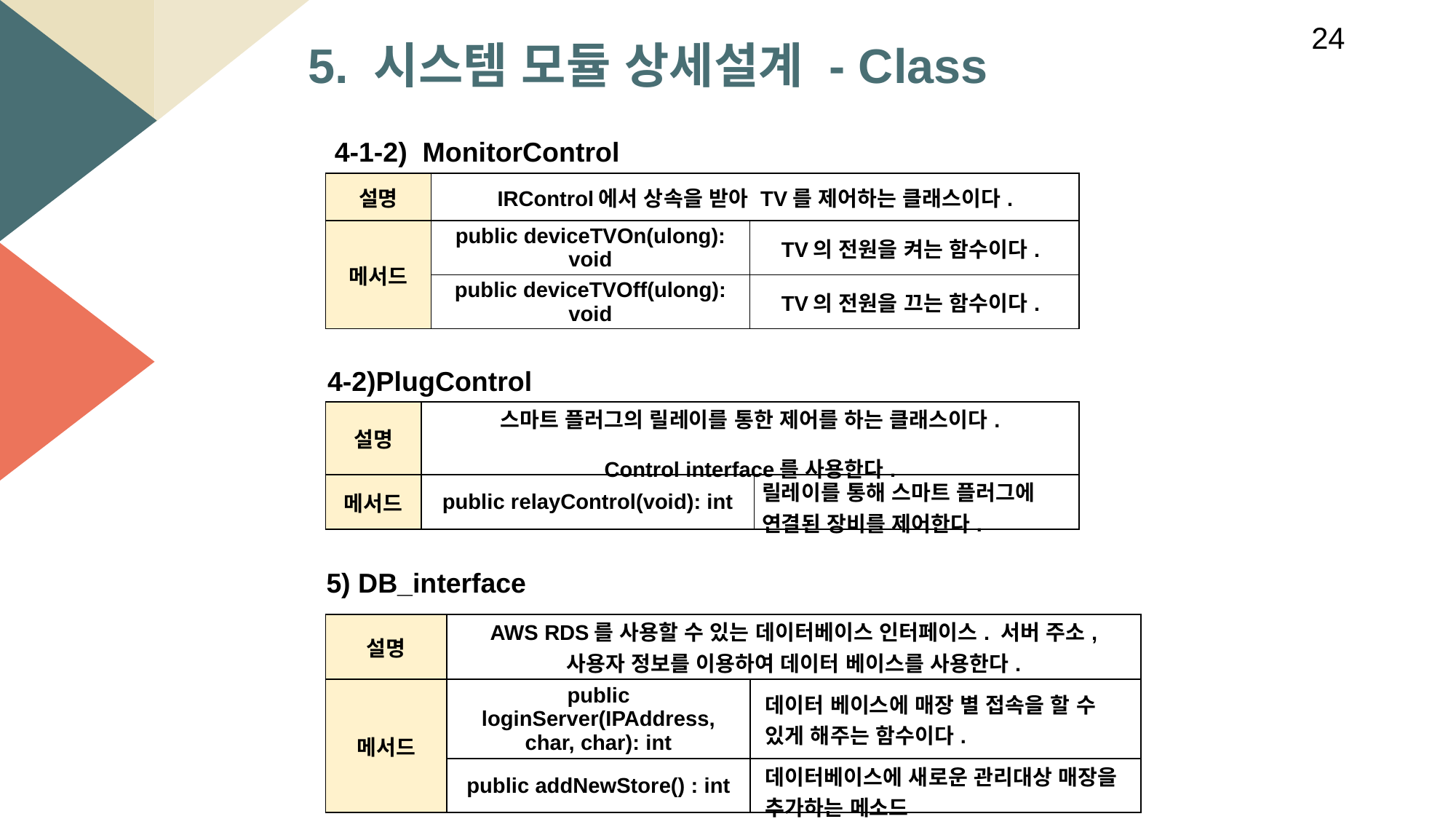

24
5. 시스템 모듈 상세설계 - Class
4-1-2)  MonitorControl
| 설명 | IRControl에서 상속을 받아 TV를 제어하는 클래스이다. |  |
| --- | --- | --- |
| 메서드 | public deviceTVOn(ulong): void | TV의 전원을 켜는 함수이다. |
|  | public deviceTVOff(ulong): void | TV의 전원을 끄는 함수이다. |

4-2)PlugControl
| 설명 | 스마트 플러그의 릴레이를 통한 제어를 하는 클래스이다. Control interface를 사용한다. |  |
| --- | --- | --- |
| 메서드 | public relayControl(void): int | 릴레이를 통해 스마트 플러그에 연결된 장비를 제어한다. |
5) DB_interface

| 설명 | AWS RDS를 사용할 수 있는 데이터베이스 인터페이스. 서버 주소, 사용자 정보를 이용하여 데이터 베이스를 사용한다. |  |
| --- | --- | --- |
| 메서드 | public loginServer(IPAddress, char, char): int | 데이터 베이스에 매장 별 접속을 할 수 있게 해주는 함수이다. |
|  | public addNewStore() : int | 데이터베이스에 새로운 관리대상 매장을 추가하는 메소드 |